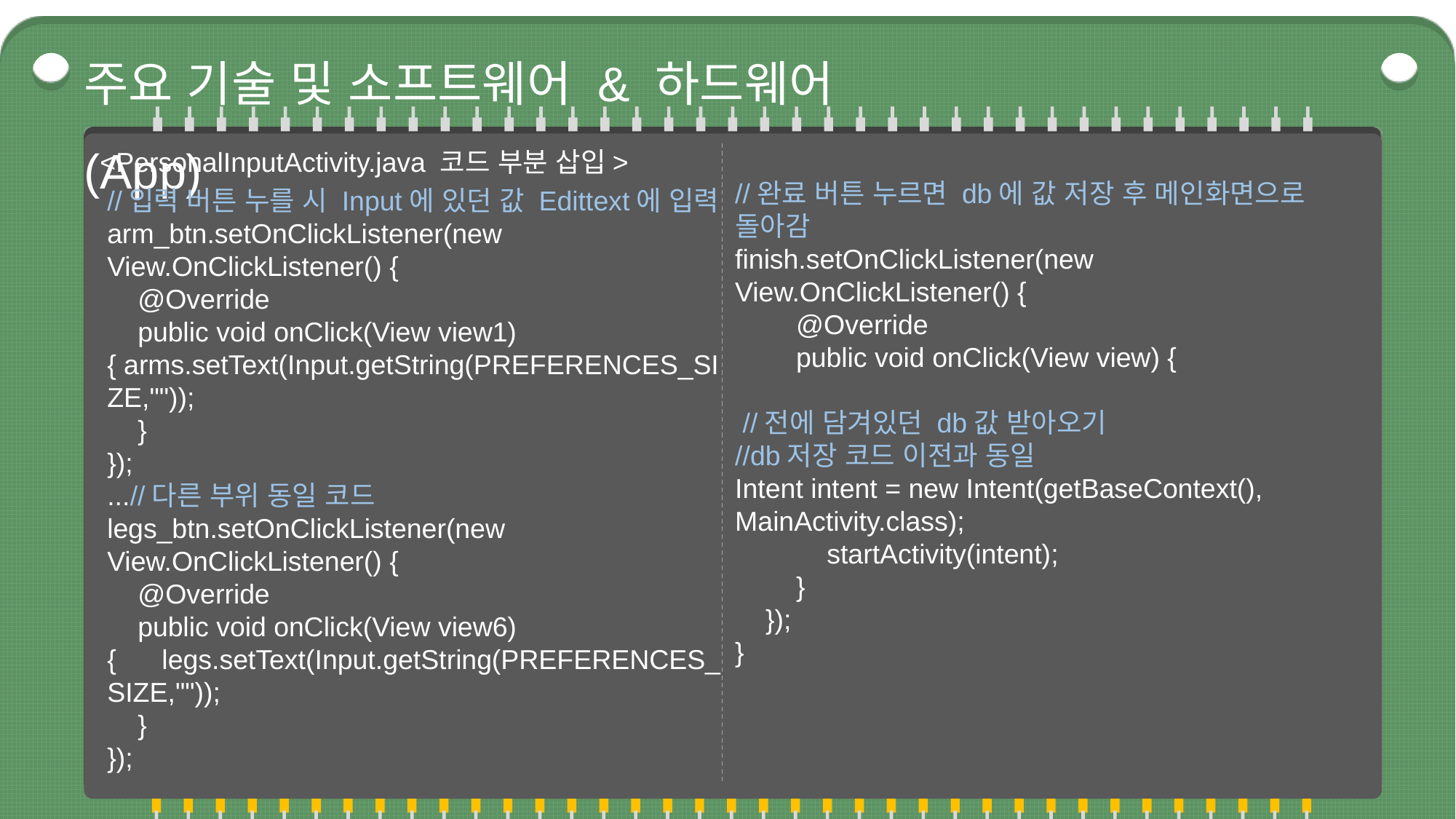

주요 기술 및 소프트웨어 & 하드웨어 (App)

<PersonalInputActivity.java 코드 부분 삽입>

//완료 버튼 누르면 db에 값 저장 후 메인화면으로 돌아감
finish.setOnClickListener(new View.OnClickListener() {
        @Override
        public void onClick(View view) {

 //전에 담겨있던 db값 받아오기
//db저장 코드 이전과 동일
Intent intent = new Intent(getBaseContext(), MainActivity.class);
            startActivity(intent);
        }
    });
}
//입력 버튼 누를 시 Input에 있던 값 Edittext에 입력
arm_btn.setOnClickListener(new View.OnClickListener() {
    @Override
    public void onClick(View view1) { arms.setText(Input.getString(PREFERENCES_SIZE,""));
    }
});
...//다른 부위 동일 코드
legs_btn.setOnClickListener(new View.OnClickListener() {
    @Override
    public void onClick(View view6) {      legs.setText(Input.getString(PREFERENCES_SIZE,""));
    }
});